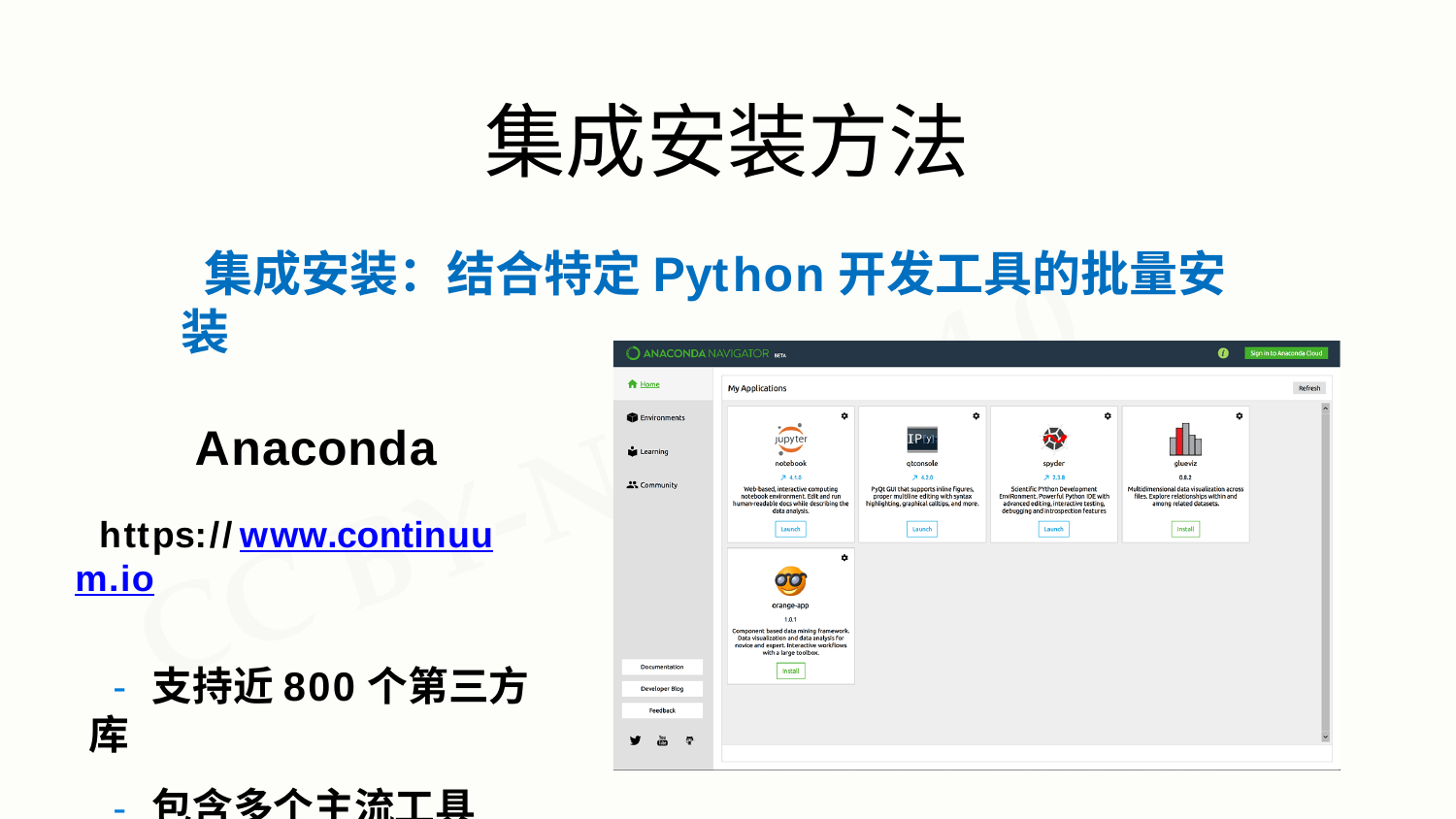

# 集成安装方法
集成安装：结合特定Python开发工具的批量安装

Anaconda
https://www.continuum.io

- 支持近800个第三方库
- 包含多个主流工具
- 适合数据计算领域开发